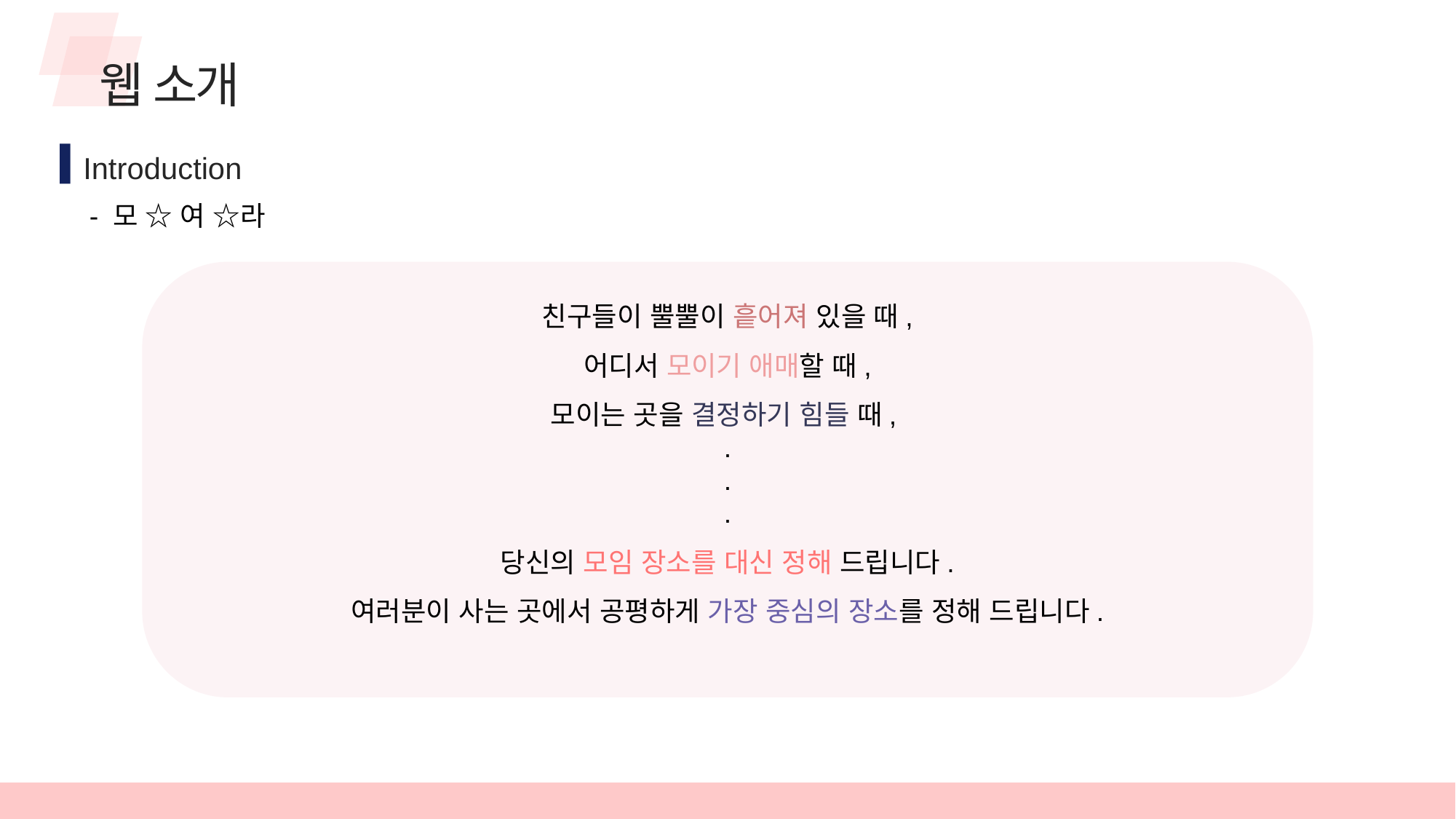

웹 소개

Introduction
- 모 ☆ 여 ☆라

친구들이 뿔뿔이 흩어져 있을 때,
어디서 모이기 애매할 때,
모이는 곳을 결정하기 힘들 때,
.
.
.
당신의 모임 장소를 대신 정해 드립니다.
여러분이 사는 곳에서 공평하게 가장 중심의 장소를 정해 드립니다.